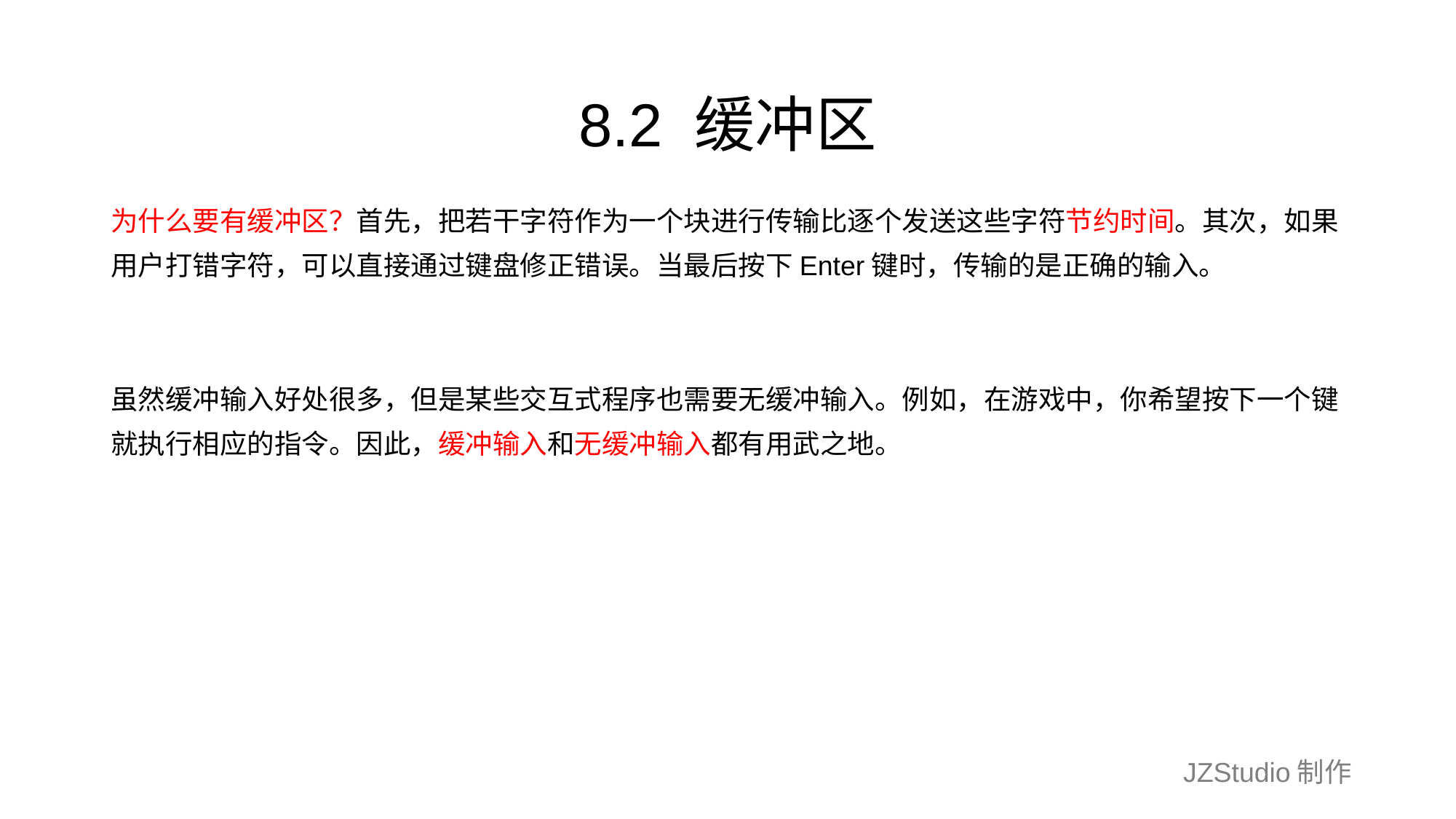

# 8.2 缓冲区
为什么要有缓冲区？首先，把若干字符作为一个块进行传输比逐个发送这些字符节约时间。其次，如果
用户打错字符，可以直接通过键盘修正错误。当最后按下Enter键时，传输的是正确的输入。

虽然缓冲输入好处很多，但是某些交互式程序也需要无缓冲输入。例如，在游戏中，你希望按下一个键
就执行相应的指令。因此，缓冲输入和无缓冲输入都有用武之地。